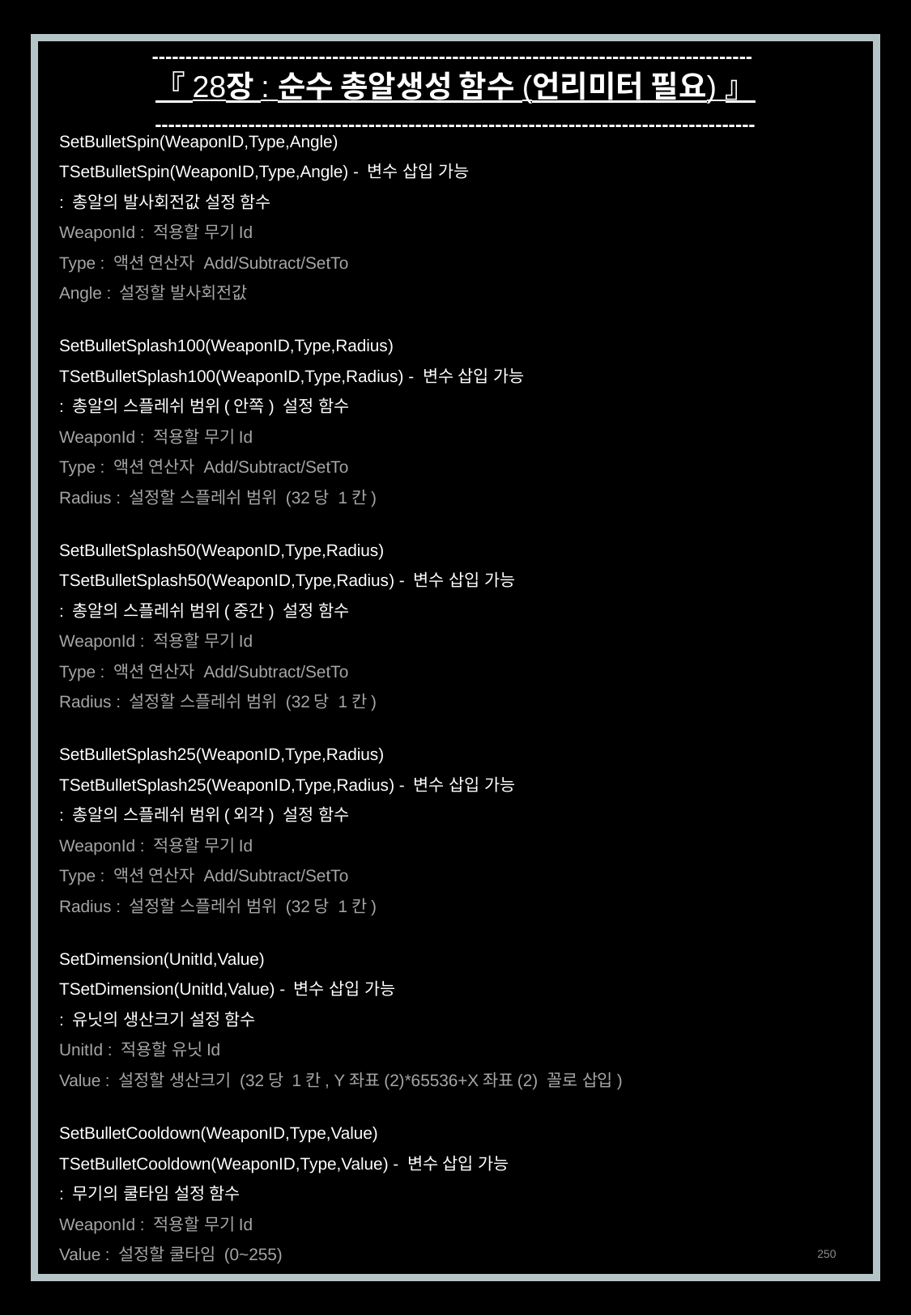

------------------------------------------------------------------------------------------
『 28장 : 순수 총알생성 함수 (언리미터 필요) 』
------------------------------------------------------------------------------------------

SetBulletSpin(WeaponID,Type,Angle)
TSetBulletSpin(WeaponID,Type,Angle) - 변수 삽입 가능
: 총알의 발사회전값 설정 함수
WeaponId : 적용할 무기Id
Type : 액션 연산자 Add/Subtract/SetTo
Angle : 설정할 발사회전값

SetBulletSplash100(WeaponID,Type,Radius)
TSetBulletSplash100(WeaponID,Type,Radius) - 변수 삽입 가능
: 총알의 스플레쉬 범위(안쪽) 설정 함수
WeaponId : 적용할 무기Id
Type : 액션 연산자 Add/Subtract/SetTo
Radius : 설정할 스플레쉬 범위 (32당 1칸)

SetBulletSplash50(WeaponID,Type,Radius)
TSetBulletSplash50(WeaponID,Type,Radius) - 변수 삽입 가능
: 총알의 스플레쉬 범위(중간) 설정 함수
WeaponId : 적용할 무기Id
Type : 액션 연산자 Add/Subtract/SetTo
Radius : 설정할 스플레쉬 범위 (32당 1칸)

SetBulletSplash25(WeaponID,Type,Radius)
TSetBulletSplash25(WeaponID,Type,Radius) - 변수 삽입 가능
: 총알의 스플레쉬 범위(외각) 설정 함수
WeaponId : 적용할 무기Id
Type : 액션 연산자 Add/Subtract/SetTo
Radius : 설정할 스플레쉬 범위 (32당 1칸)

SetDimension(UnitId,Value)
TSetDimension(UnitId,Value) - 변수 삽입 가능
: 유닛의 생산크기 설정 함수
UnitId : 적용할 유닛Id
Value : 설정할 생산크기 (32당 1칸, Y좌표(2)*65536+X좌표(2) 꼴로 삽입)

SetBulletCooldown(WeaponID,Type,Value)
TSetBulletCooldown(WeaponID,Type,Value) - 변수 삽입 가능
: 무기의 쿨타임 설정 함수
WeaponId : 적용할 무기Id
Value : 설정할 쿨타임 (0~255)
250